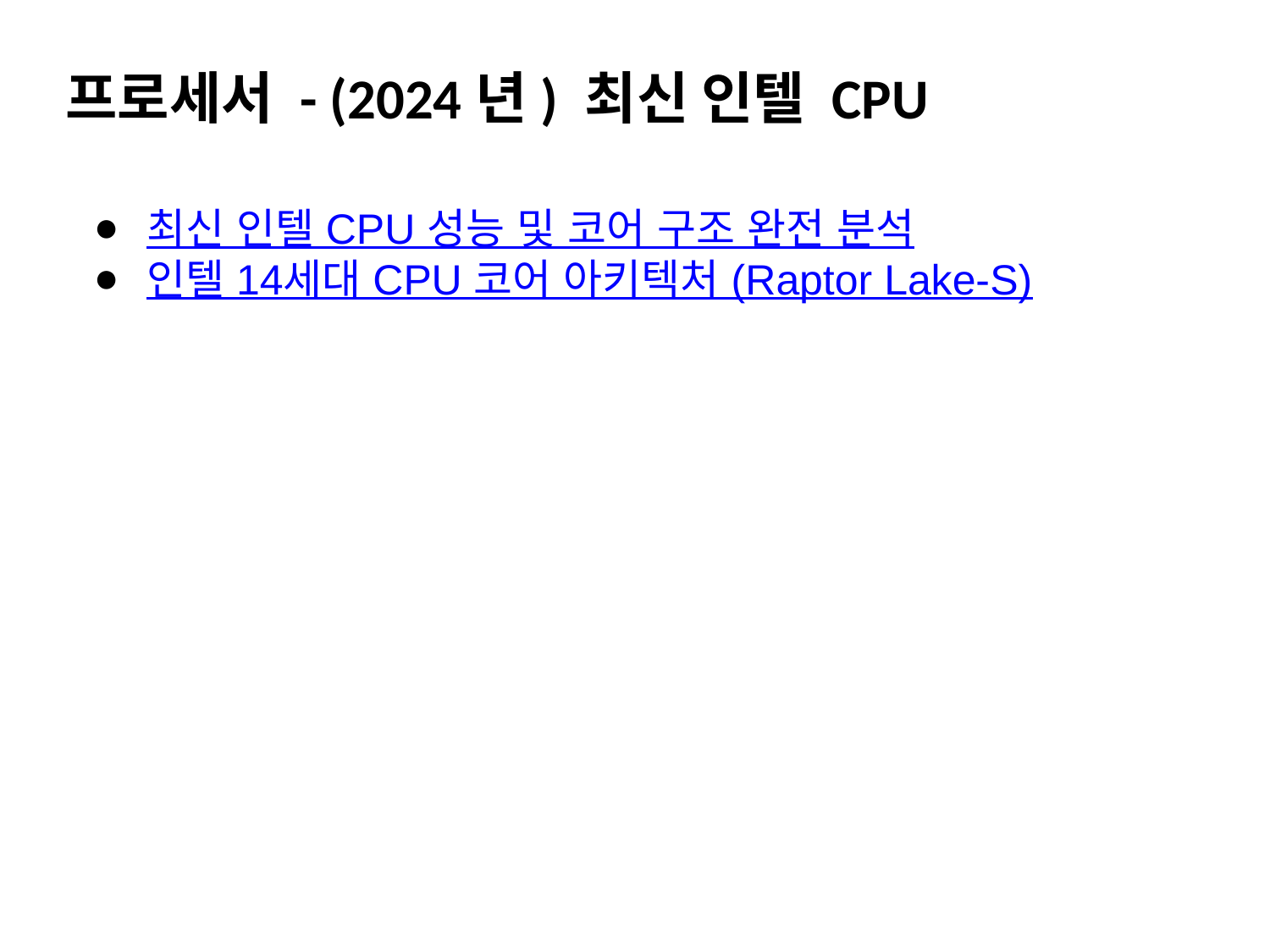

프로세서 - (2024년) 최신 인텔 CPU
최신 인텔 CPU 성능 및 코어 구조 완전 분석
인텔 14세대 CPU 코어 아키텍처 (Raptor Lake-S)